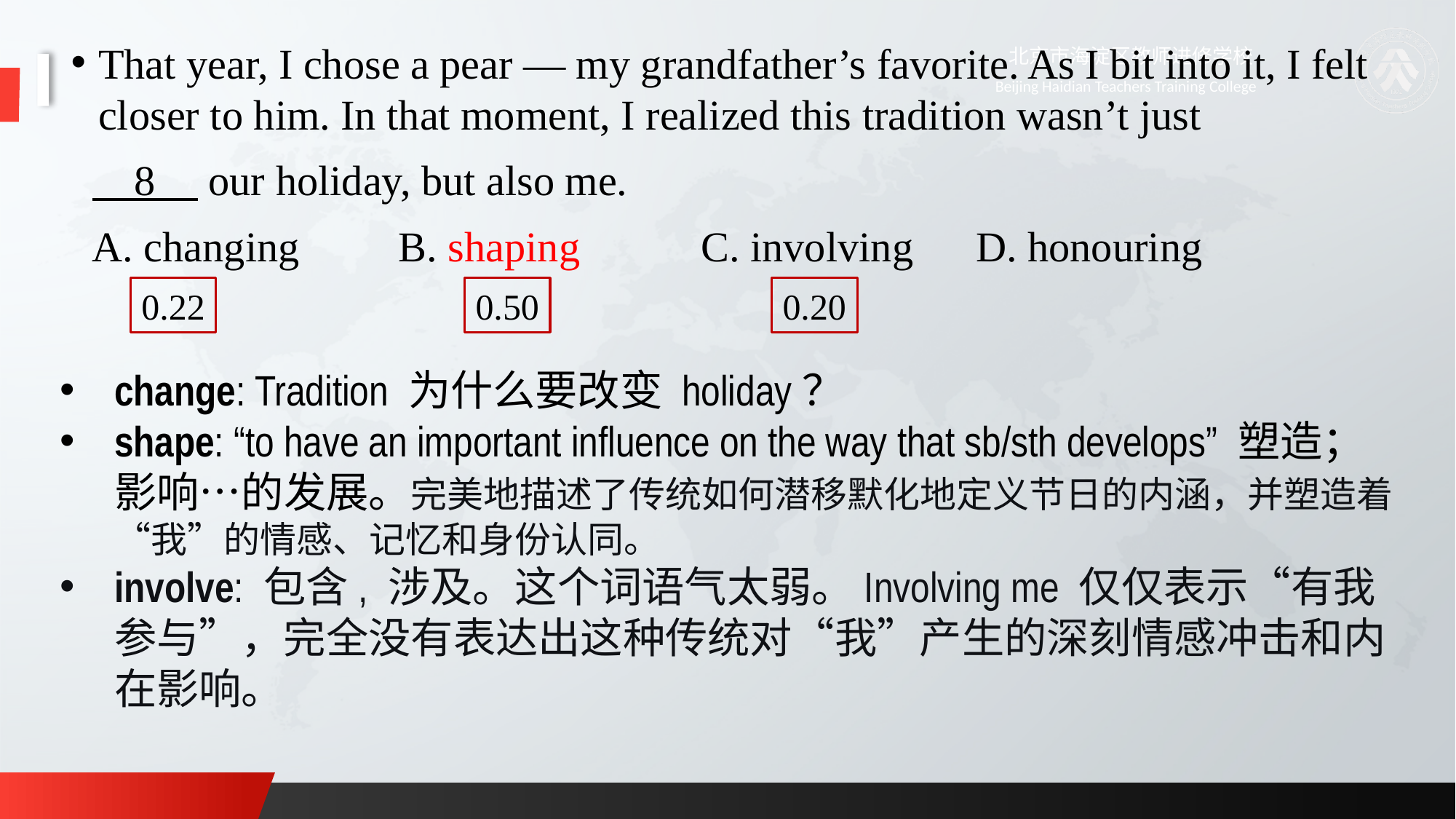

That year, I chose a pear — my grandfather’s favorite. As I bit into it, I felt closer to him. In that moment, I realized this tradition wasn’t just
      8     our holiday, but also me.
  A. changing	B. shaping	        C. involving	   D. honouring

0.22
0.50
0.20
change: Tradition 为什么要改变 holiday？
shape: “to have an important influence on the way that sb/sth develops” 塑造；影响…的发展。完美地描述了传统如何潜移默化地定义节日的内涵，并塑造着“我”的情感、记忆和身份认同。
involve: 包含, 涉及。这个词语气太弱。Involving me 仅仅表示“有我参与”，完全没有表达出这种传统对“我”产生的深刻情感冲击和内在影响。